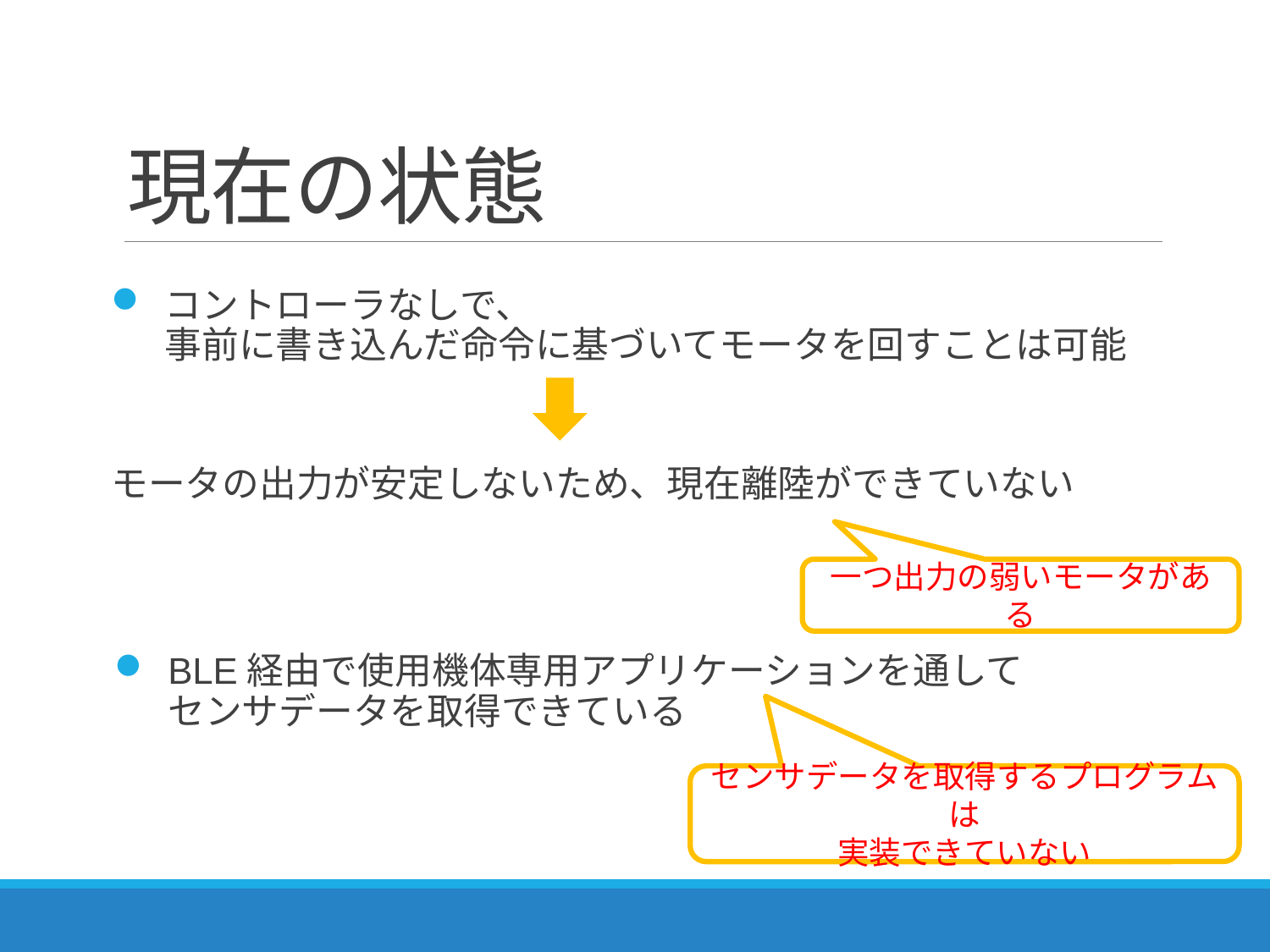

# 現在の状態

コントローラなしで、
事前に書き込んだ命令に基づいてモータを回すことは可能

モータの出力が安定しないため、現在離陸ができていない

一つ出力の弱いモータがある

BLE経由で使用機体専用アプリケーションを通して
センサデータを取得できている

センサデータを取得するプログラムは
実装できていない